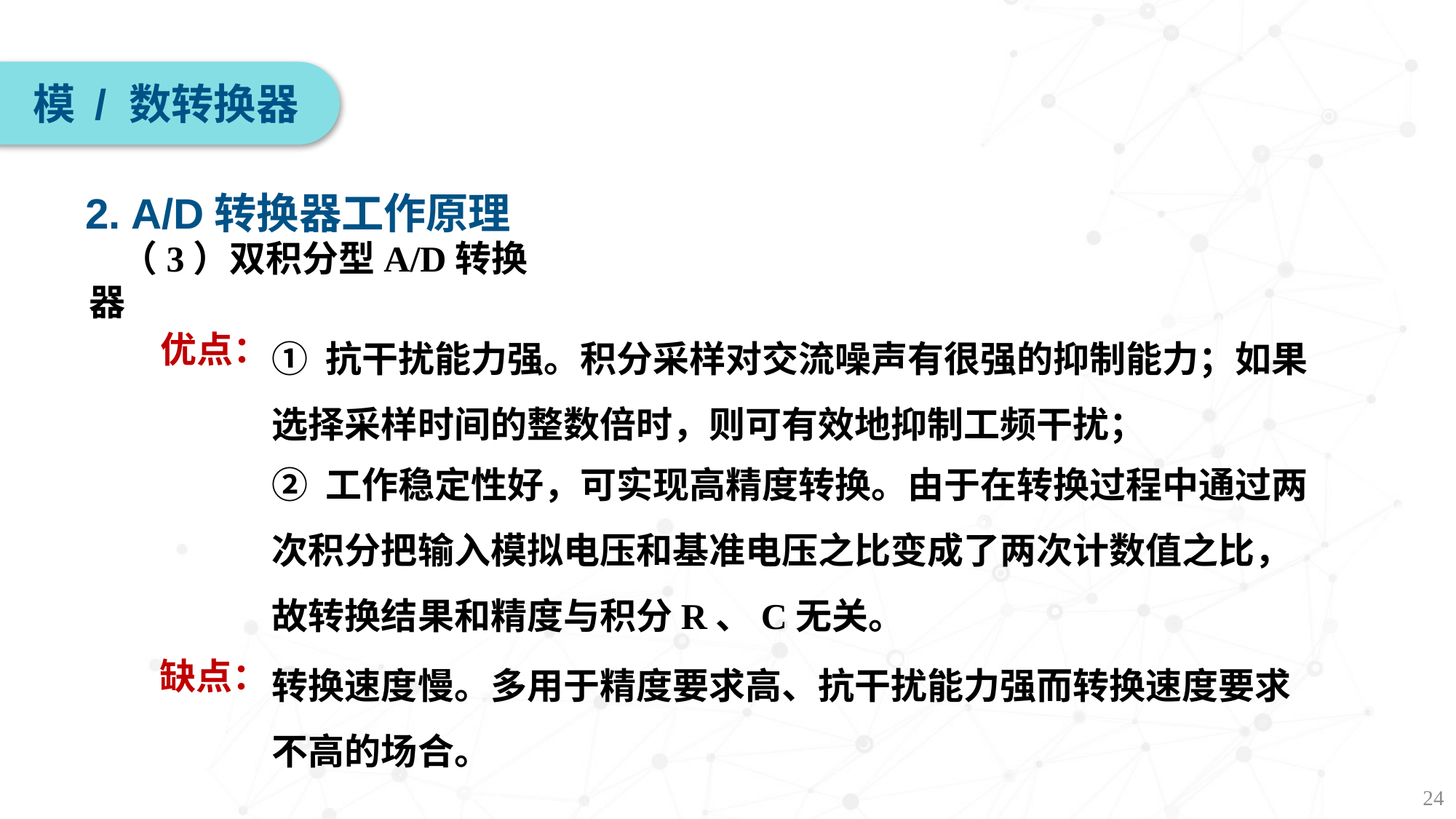

模 / 数转换器
2. A/D转换器工作原理
（3）双积分型A/D转换器
① 抗干扰能力强。积分采样对交流噪声有很强的抑制能力；如果选择采样时间的整数倍时，则可有效地抑制工频干扰；
优点：
② 工作稳定性好，可实现高精度转换。由于在转换过程中通过两次积分把输入模拟电压和基准电压之比变成了两次计数值之比，故转换结果和精度与积分R、C无关。
转换速度慢。多用于精度要求高、抗干扰能力强而转换速度要求不高的场合。
缺点：
24